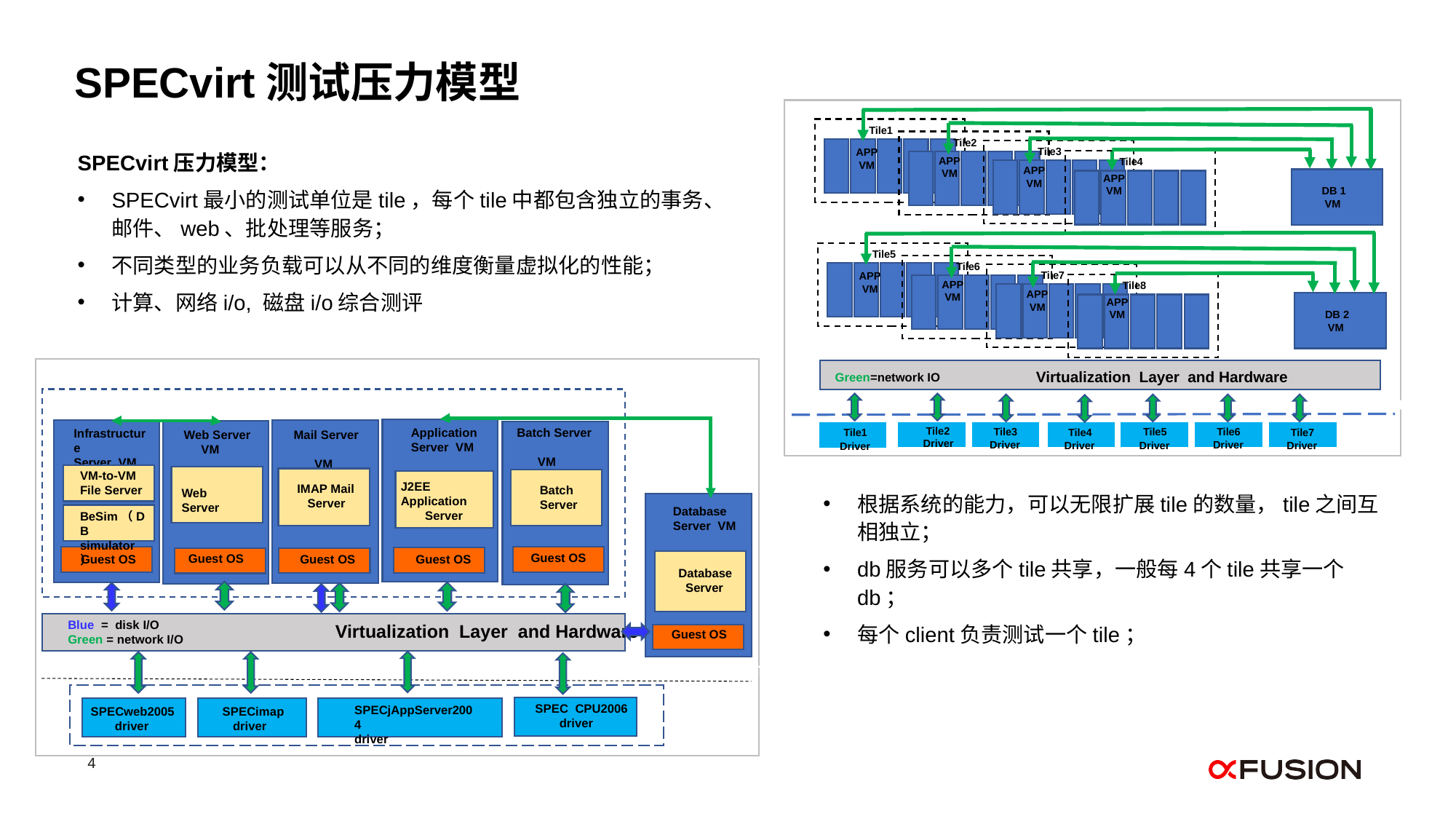

SPECvirt测试压力模型

Tile1

APP
 VM
Tile2

APP
 VM

Tile3

APP
 VM

Tile4

APP
 VM

DB 1
 VM
Tile5

APP
 VM
Tile6

APP
 VM

Tile7

APP
 VM

Tile8

APP
 VM

DB 2
 VM

Virtualization  Layer  and Hardware
Green=network IO
System Under Test (SUT)

 Tile6
Driver
 Tile3
Driver
 Tile5
Driver
 Tile7
Driver
 Tile4
Driver
 Tile1
Driver
 Tile2
Driver

Client
SPECvirt压力模型：
SPECvirt最小的测试单位是tile，每个tile中都包含独立的事务、邮件、web、批处理等服务；
不同类型的业务负载可以从不同的维度衡量虚拟化的性能；
计算、网络i/o, 磁盘i/o综合测评
Signal Tile Disk and Network I/O

Batch Server
      VM

Application
Server  VM
Infrastructure
Server  VM

Mail Server
      VM

Web Server
     VM
VM-to-VM
File Server

J2EE Application
       Server
IMAP Mail
   Server
  Batch
  Server
Web Server

Database
Server  VM
BeSim（DB
simulator）

Guest OS
Guest OS
Guest OS
Guest OS
Guest OS

 Database
   Server

 Blue  =  disk I/O
 Green = network I/O

Virtualization  Layer  and Hardware
Guest OS

System Under Test (SUT)

SPEC  CPU2006
       driver
SPECjAppServer2004
driver

SPECweb2005
       driver

    SPECimap
       driver
Client
根据系统的能力，可以无限扩展tile的数量，tile之间互相独立；
db服务可以多个tile共享，一般每4个tile共享一个db；
每个client负责测试一个tile；